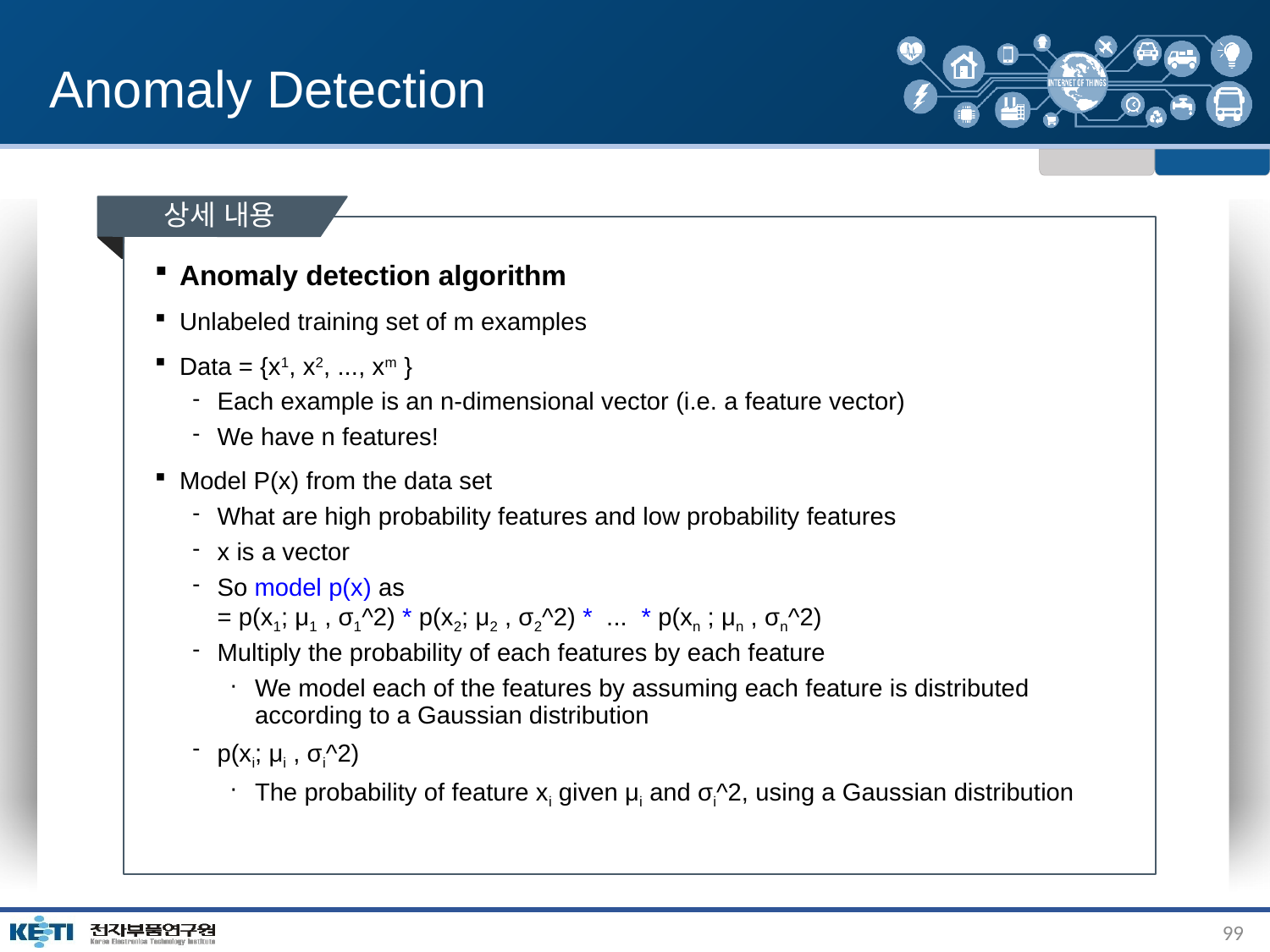

# Anomaly Detection
상세 내용

Anomaly detection algorithm
Unlabeled training set of m examples
Data = {x1, x2, ..., xm }
Each example is an n-dimensional vector (i.e. a feature vector)
We have n features!
Model P(x) from the data set
What are high probability features and low probability features
x is a vector
So model p(x) as
= p(x1; μ1 , σ1^2) * p(x2; μ2 , σ2^2) *  ...  * p(xn ; μn , σn^2)
Multiply the probability of each features by each feature
We model each of the features by assuming each feature is distributed according to a Gaussian distribution
p(xi; μi , σi^2)
The probability of feature xi given μi and σi^2, using a Gaussian distribution

99